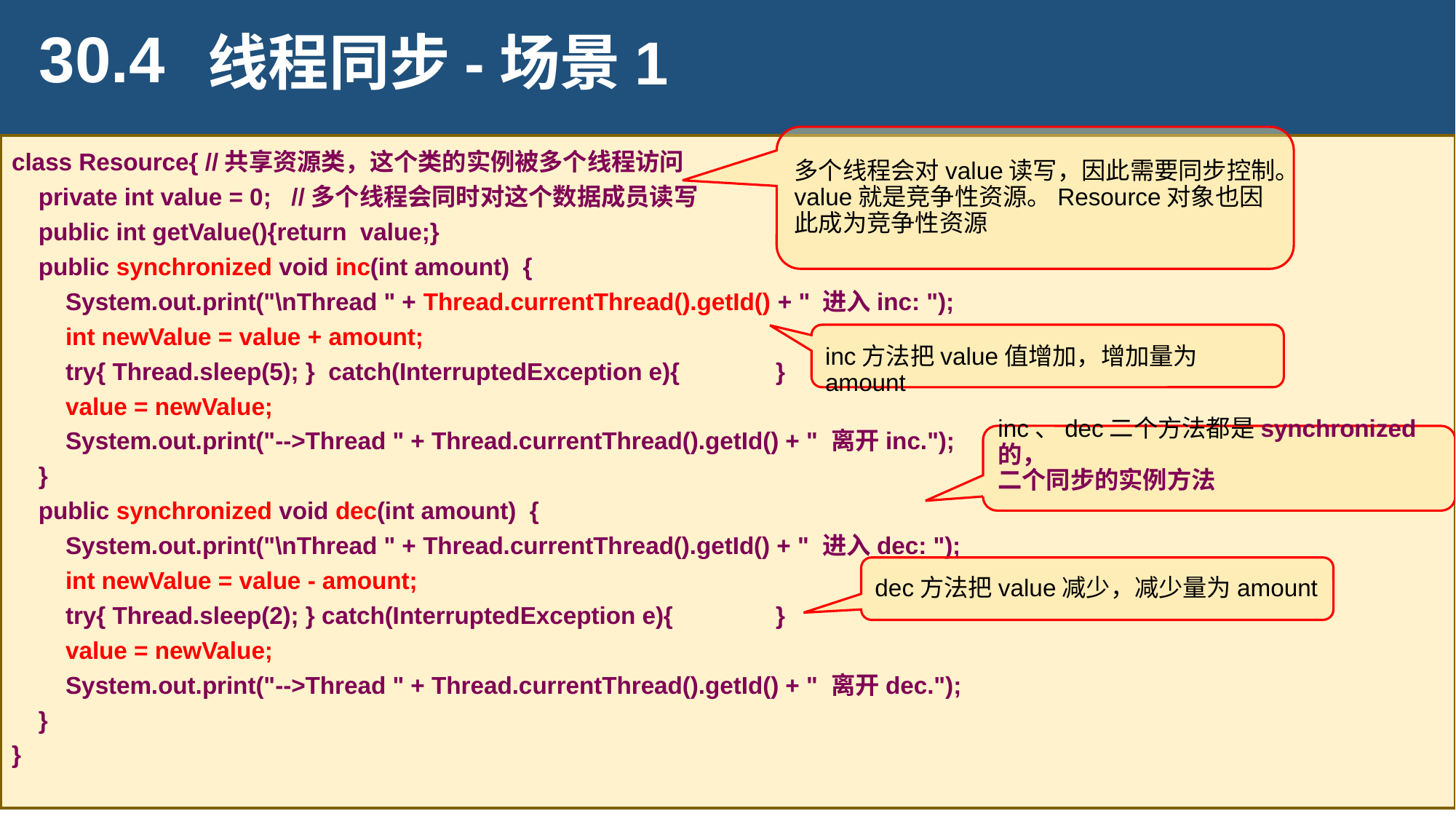

30.4
线程同步-场景1
多个线程会对value读写，因此需要同步控制。
value就是竞争性资源。Resource对象也因此成为竞争性资源
class Resource{ //共享资源类，这个类的实例被多个线程访问
    private int value = 0;   //多个线程会同时对这个数据成员读写
    public int getValue(){return  value;}
    public synchronized void inc(int amount)  {
        System.out.print("\nThread " + Thread.currentThread().getId() + " 进入inc: ");
        int newValue = value + amount;
        try{ Thread.sleep(5); }  catch(InterruptedException e){	}
        value = newValue;
        System.out.print("-->Thread " + Thread.currentThread().getId() + " 离开inc.");
    }
    public synchronized void dec(int amount)  {
        System.out.print("\nThread " + Thread.currentThread().getId() + " 进入dec: ");
        int newValue = value - amount;
        try{ Thread.sleep(2); } catch(InterruptedException e){	}
        value = newValue;
        System.out.print("-->Thread " + Thread.currentThread().getId() + " 离开dec.");
    }
}

inc方法把value值增加，增加量为amount
inc、dec二个方法都是synchronized的，
二个同步的实例方法

dec方法把value减少，减少量为amount